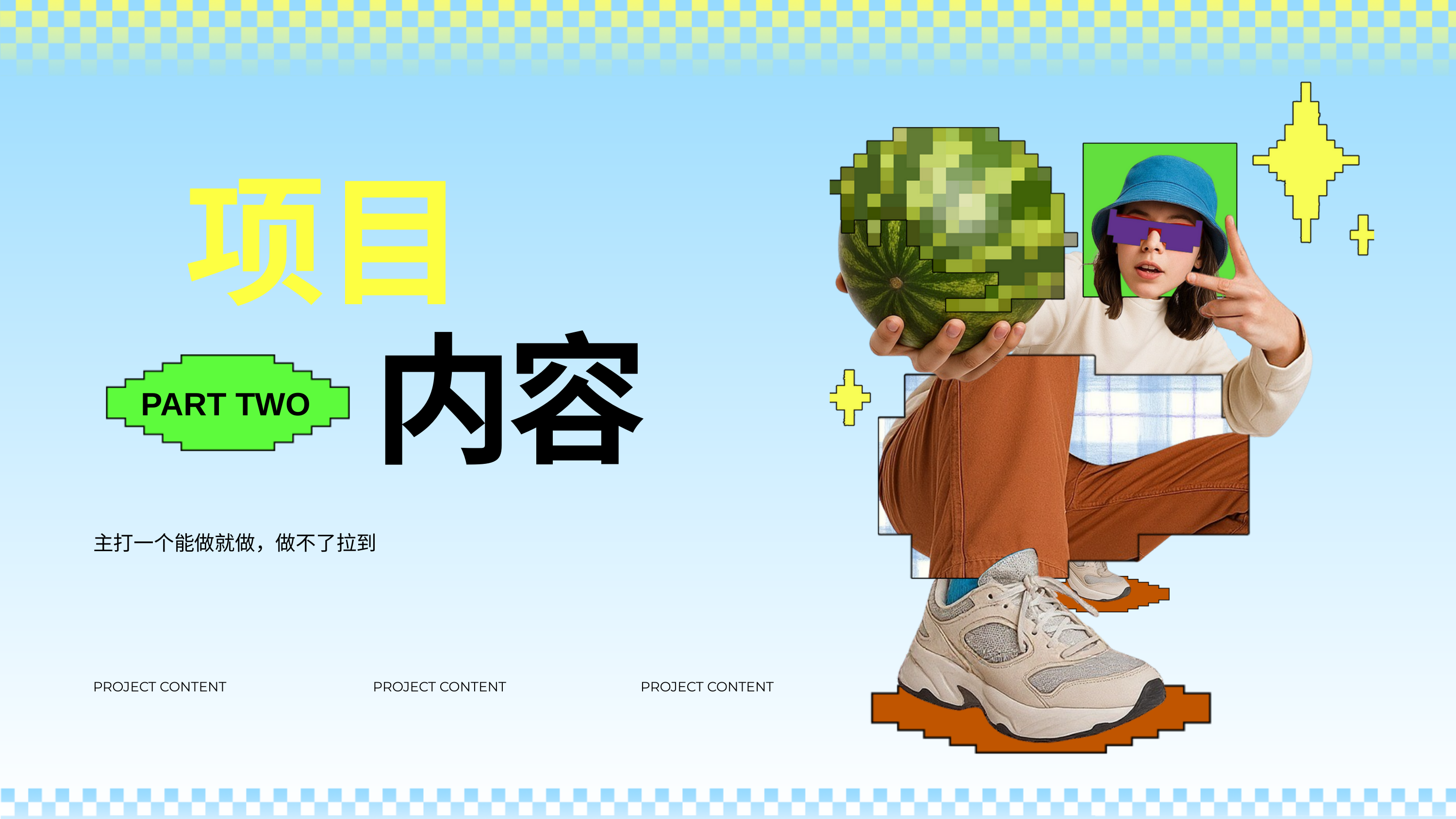

项目
内容

PART TWO
主打一个能做就做，做不了拉到

PROJECT CONTENT
PROJECT CONTENT
PROJECT CONTENT